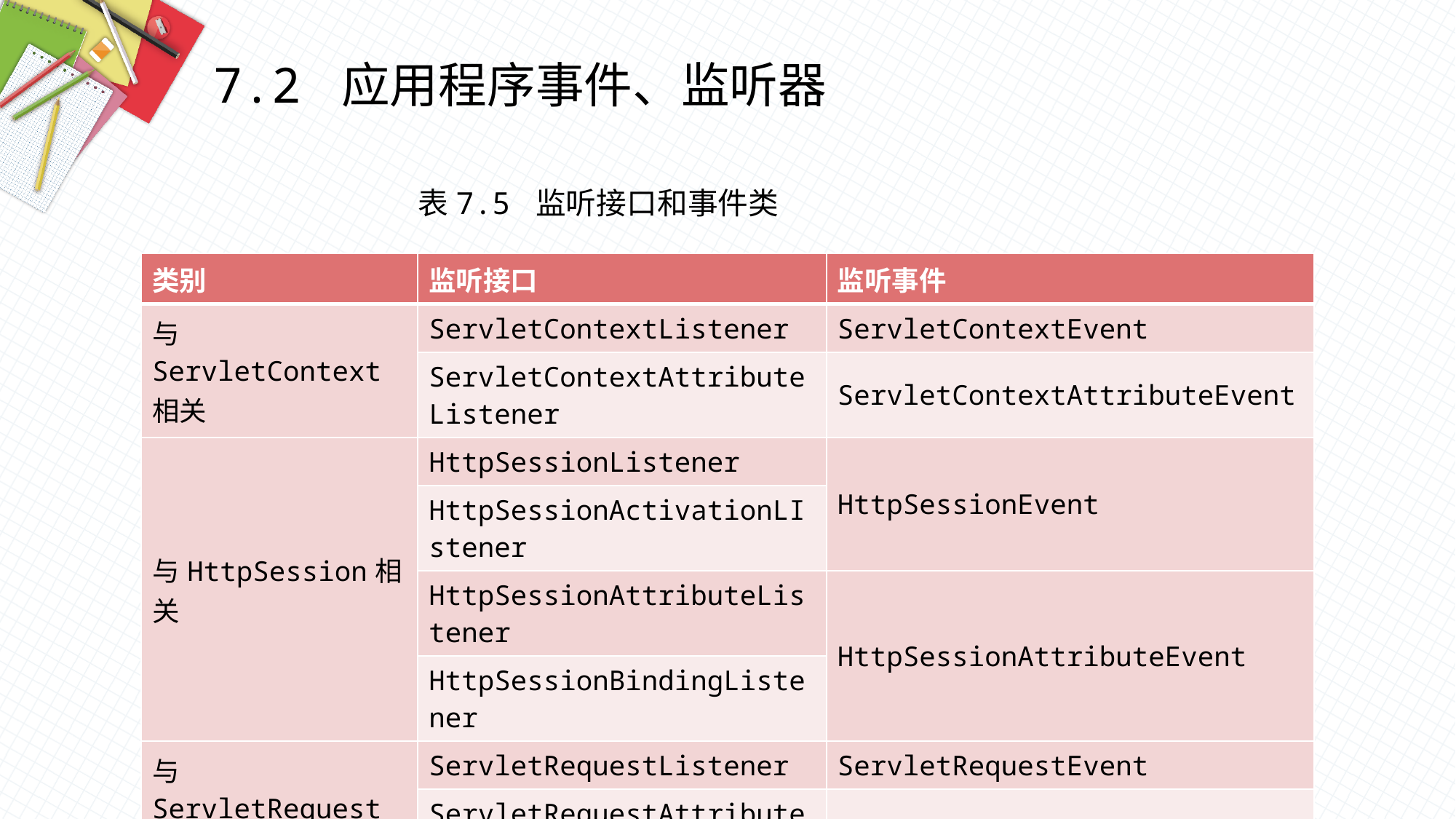

7.2 应用程序事件、监听器
表7.5 监听接口和事件类
| 类别 | 监听接口 | 监听事件 |
| --- | --- | --- |
| 与ServletContext相关 | ServletContextListener | ServletContextEvent |
|  | ServletContextAttributeListener | ServletContextAttributeEvent |
| 与HttpSession相关 | HttpSessionListener | HttpSessionEvent |
|  | HttpSessionActivationLIstener |  |
|  | HttpSessionAttributeListener | HttpSessionAttributeEvent |
|  | HttpSessionBindingListener |  |
| 与ServletRequest相关 | ServletRequestListener | ServletRequestEvent |
|  | ServletRequestAttributeListener | ServletRequestAttributeEvent |